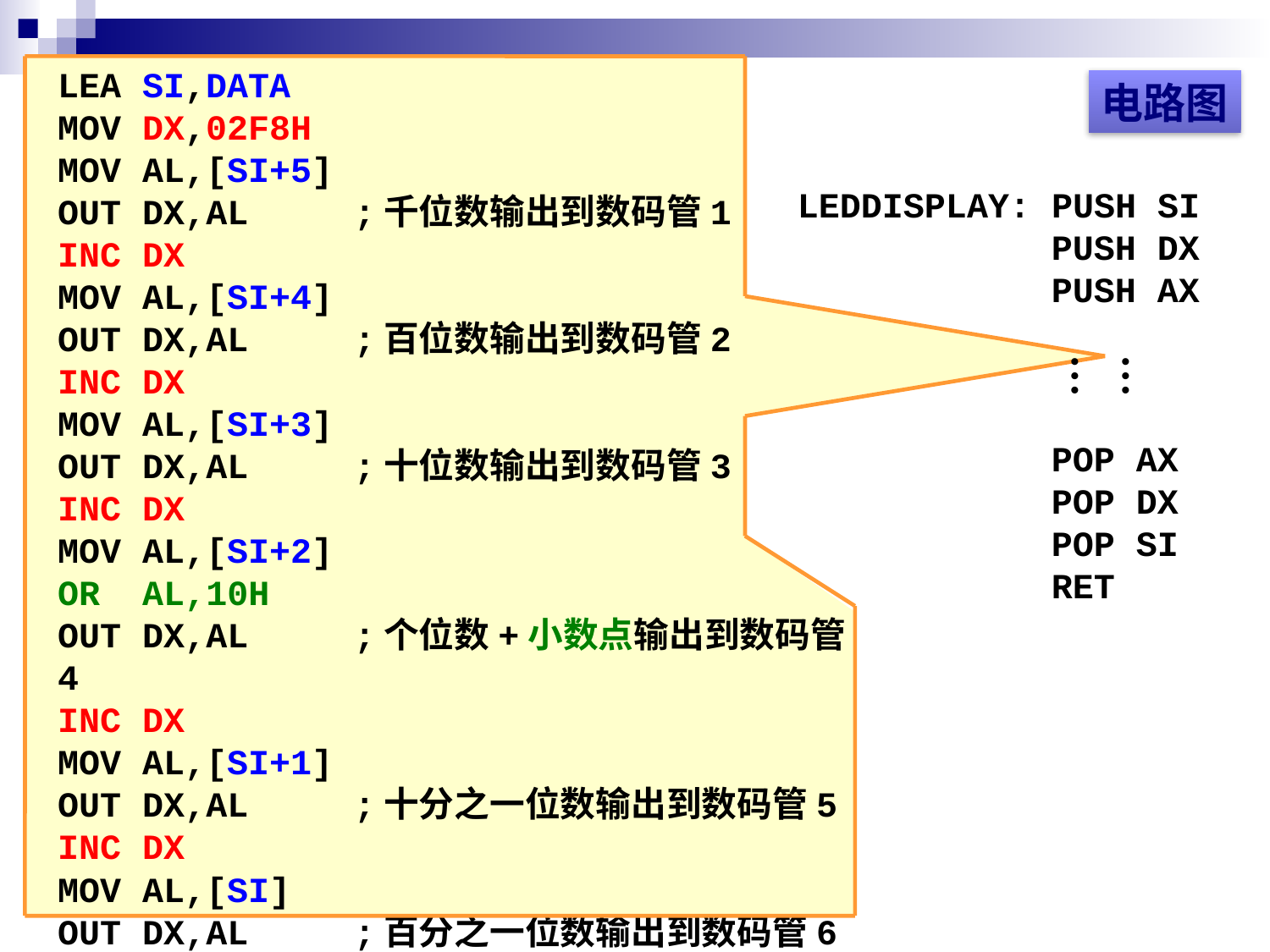

LEA SI,DATA
MOV DX,02F8H
MOV AL,[SI+5]
OUT DX,AL	  ;千位数输出到数码管1
INC DX
MOV AL,[SI+4]
OUT DX,AL	  ;百位数输出到数码管2
INC DX
MOV AL,[SI+3]
OUT DX,AL	  ;十位数输出到数码管3
INC DX
MOV AL,[SI+2]
OR  AL,10H
OUT DX,AL	  ;个位数+小数点输出到数码管4
INC DX
MOV AL,[SI+1]
OUT DX,AL	  ;十分之一位数输出到数码管5
INC DX
MOV AL,[SI]
OUT DX,AL	  ;百分之一位数输出到数码管6

电路图
LEDDISPLAY: PUSH SI
            PUSH DX
            PUSH AX

            POP AX
            POP DX
            POP SI
            RET

……